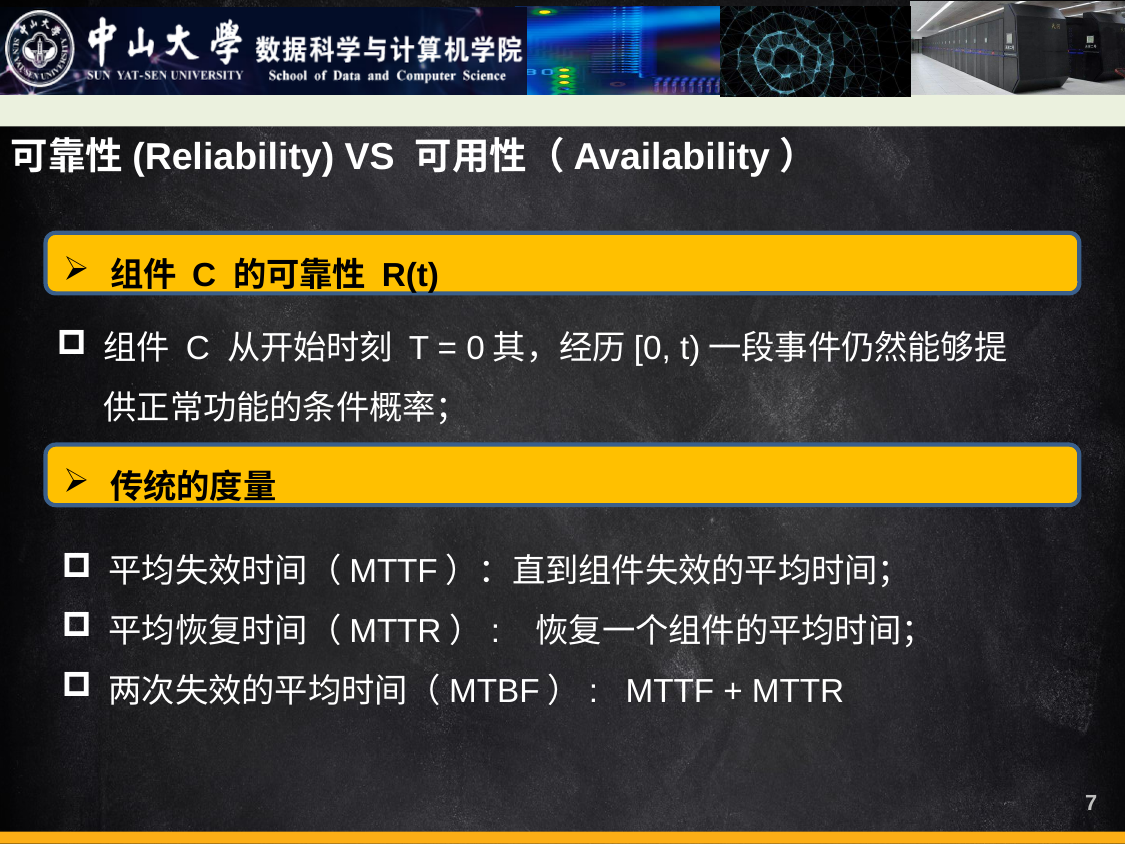

可靠性(Reliability) VS 可用性（Availability）
组件 C 的可靠性 R(t)
组件 C 从开始时刻 T = 0其，经历[0, t)一段事件仍然能够提供正常功能的条件概率；
传统的度量
平均失效时间（MTTF）：直到组件失效的平均时间；
平均恢复时间（MTTR）:   恢复一个组件的平均时间；
两次失效的平均时间（MTBF）:   MTTF + MTTR